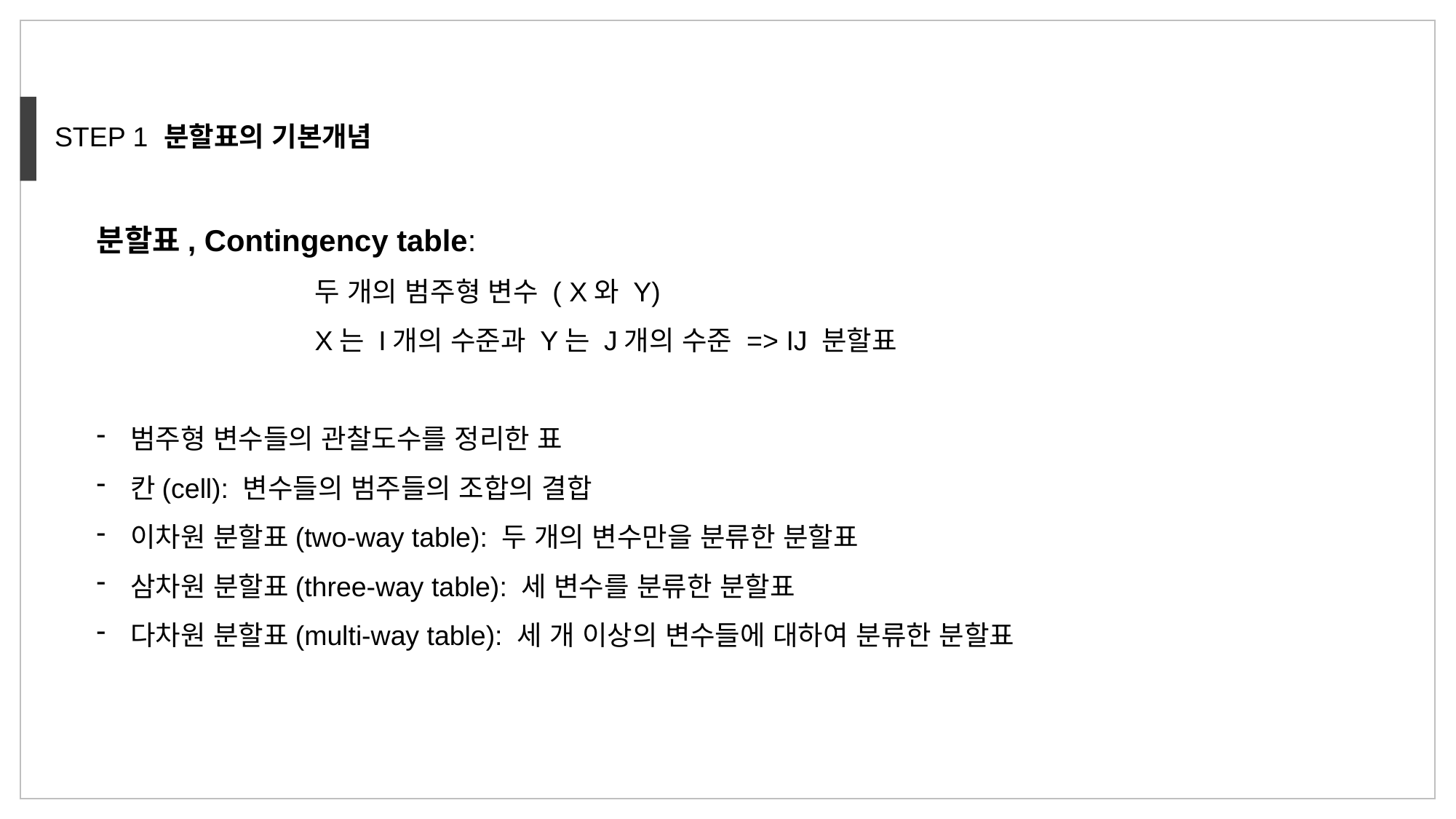

STEP 1
분할표의 기본개념
분할표, Contingency table:
		두 개의 범주형 변수 ( X와 Y)
		X는 I개의 수준과 Y는 J개의 수준 => IJ 분할표

범주형 변수들의 관찰도수를 정리한 표
칸(cell): 변수들의 범주들의 조합의 결합
이차원 분할표(two-way table): 두 개의 변수만을 분류한 분할표
삼차원 분할표(three-way table): 세 변수를 분류한 분할표
다차원 분할표(multi-way table): 세 개 이상의 변수들에 대하여 분류한 분할표